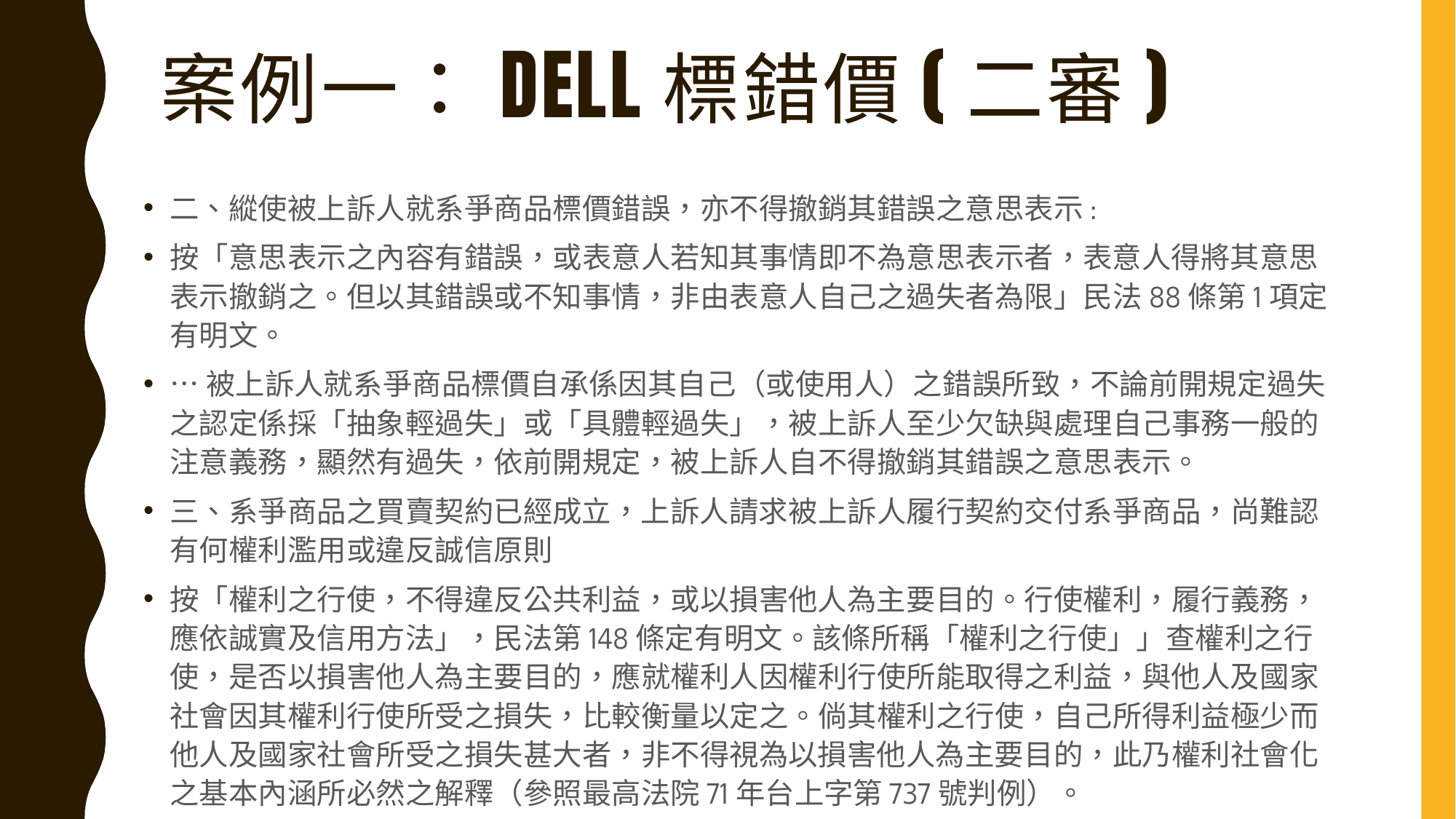

# 案例一：dell標錯價(二審)
二、縱使被上訴人就系爭商品標價錯誤，亦不得撤銷其錯誤之意思表示:
按「意思表示之內容有錯誤，或表意人若知其事情即不為意思表示者，表意人得將其意思表示撤銷之。但以其錯誤或不知事情，非由表意人自己之過失者為限」民法88條第1項定有明文。
…被上訴人就系爭商品標價自承係因其自己（或使用人）之錯誤所致，不論前開規定過失之認定係採「抽象輕過失」或「具體輕過失」，被上訴人至少欠缺與處理自己事務一般的注意義務，顯然有過失，依前開規定，被上訴人自不得撤銷其錯誤之意思表示。
三、系爭商品之買賣契約已經成立，上訴人請求被上訴人履行契約交付系爭商品，尚難認有何權利濫用或違反誠信原則
按「權利之行使，不得違反公共利益，或以損害他人為主要目的。行使權利，履行義務，應依誠實及信用方法」，民法第148條定有明文。該條所稱「權利之行使」」查權利之行使，是否以損害他人為主要目的，應就權利人因權利行使所能取得之利益，與他人及國家社會因其權利行使所受之損失，比較衡量以定之。倘其權利之行使，自己所得利益極少而他人及國家社會所受之損失甚大者，非不得視為以損害他人為主要目的，此乃權利社會化之基本內涵所必然之解釋（參照最高法院71年台上字第737號判例）。